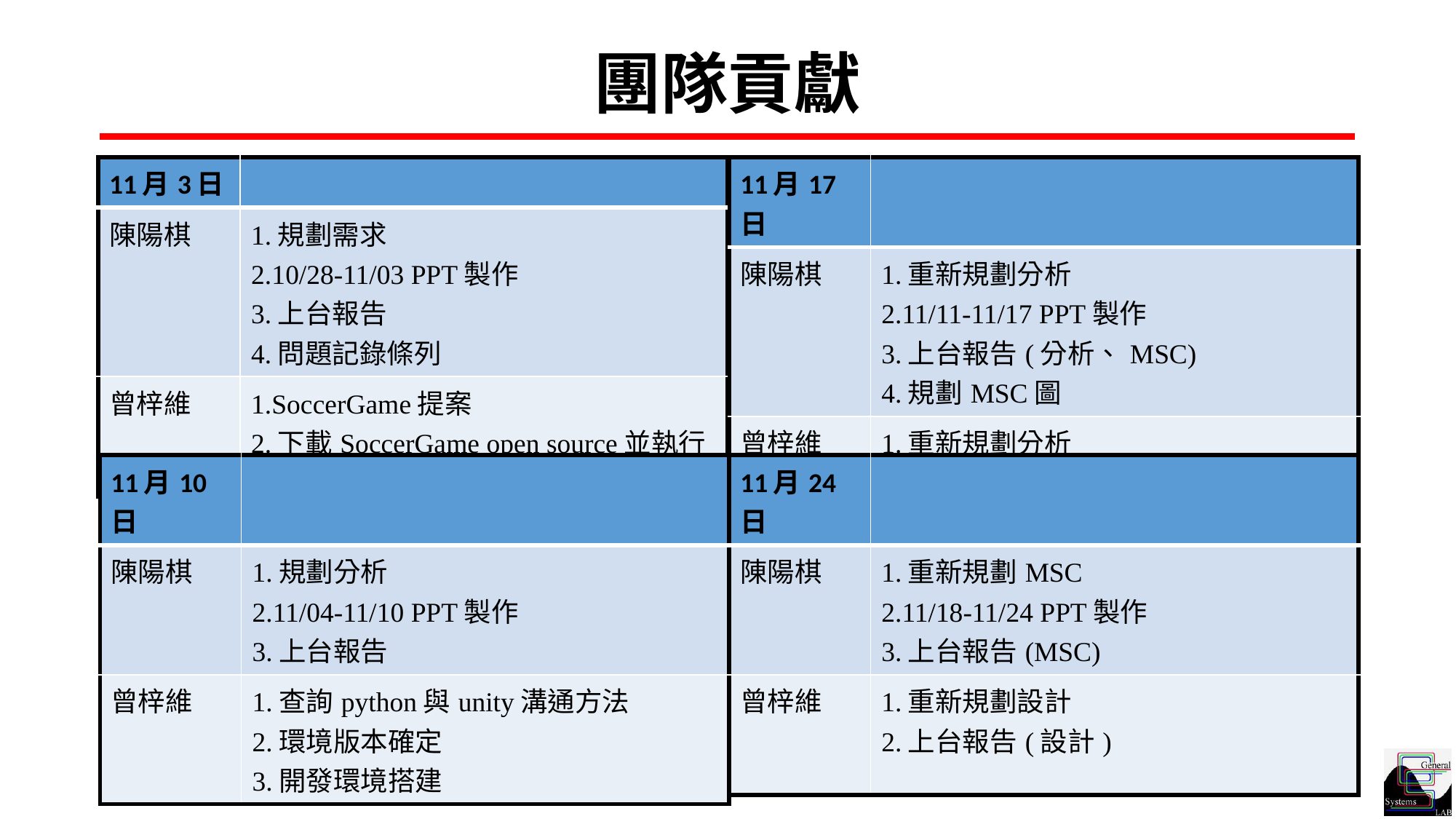

# 團隊貢獻
| 11月3日 |  |
| --- | --- |
| 陳陽棋 | 1.規劃需求 2.10/28-11/03 PPT製作 3.上台報告 4.問題記錄條列 |
| 曾梓維 | 1.SoccerGame提案 2.下載SoccerGame open source並執行 |
| 11月17日 |  |
| --- | --- |
| 陳陽棋 | 1.重新規劃分析 2.11/11-11/17 PPT製作 3.上台報告(分析、MSC) 4.規劃MSC圖 |
| 曾梓維 | 1.重新規劃分析 2.規劃設計 3.上台報告(設計) |
| 11月10日 |  |
| --- | --- |
| 陳陽棋 | 1.規劃分析 2.11/04-11/10 PPT製作 3.上台報告 |
| 曾梓維 | 1.查詢python與unity溝通方法 2.環境版本確定 3.開發環境搭建 |
| 11月24日 |  |
| --- | --- |
| 陳陽棋 | 1.重新規劃MSC 2.11/18-11/24 PPT製作 3.上台報告(MSC) |
| 曾梓維 | 1.重新規劃設計 2.上台報告(設計) |